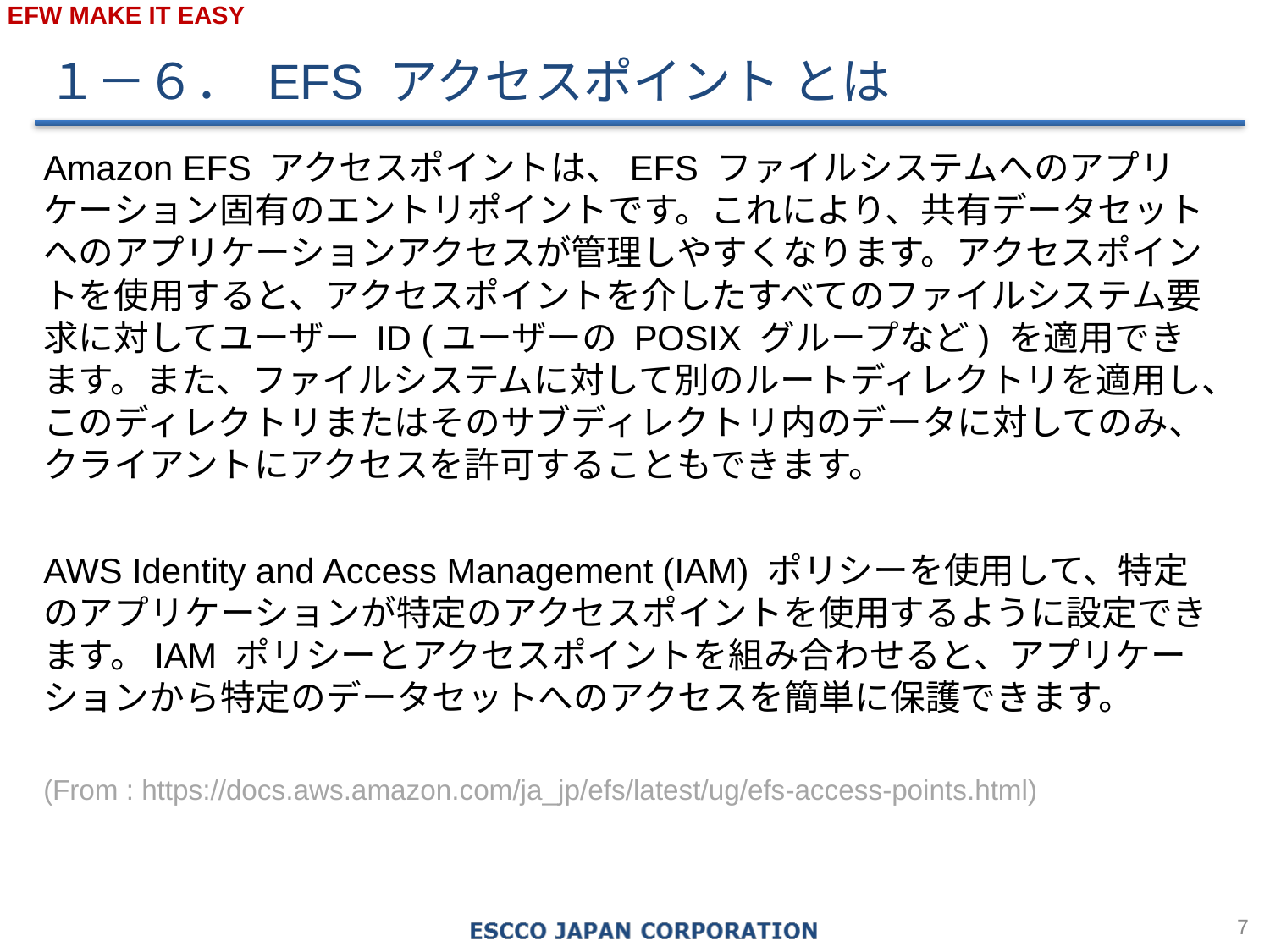

１－６． EFS アクセスポイント とは
Amazon EFS アクセスポイントは、EFS ファイルシステムへのアプリケーション固有のエントリポイントです。これにより、共有データセットへのアプリケーションアクセスが管理しやすくなります。アクセスポイントを使用すると、アクセスポイントを介したすべてのファイルシステム要求に対してユーザー ID (ユーザーの POSIX グループなど) を適用できます。また、ファイルシステムに対して別のルートディレクトリを適用し、このディレクトリまたはそのサブディレクトリ内のデータに対してのみ、クライアントにアクセスを許可することもできます。

AWS Identity and Access Management (IAM) ポリシーを使用して、特定のアプリケーションが特定のアクセスポイントを使用するように設定できます。IAM ポリシーとアクセスポイントを組み合わせると、アプリケーションから特定のデータセットへのアクセスを簡単に保護できます。

(From : https://docs.aws.amazon.com/ja_jp/efs/latest/ug/efs-access-points.html)
7